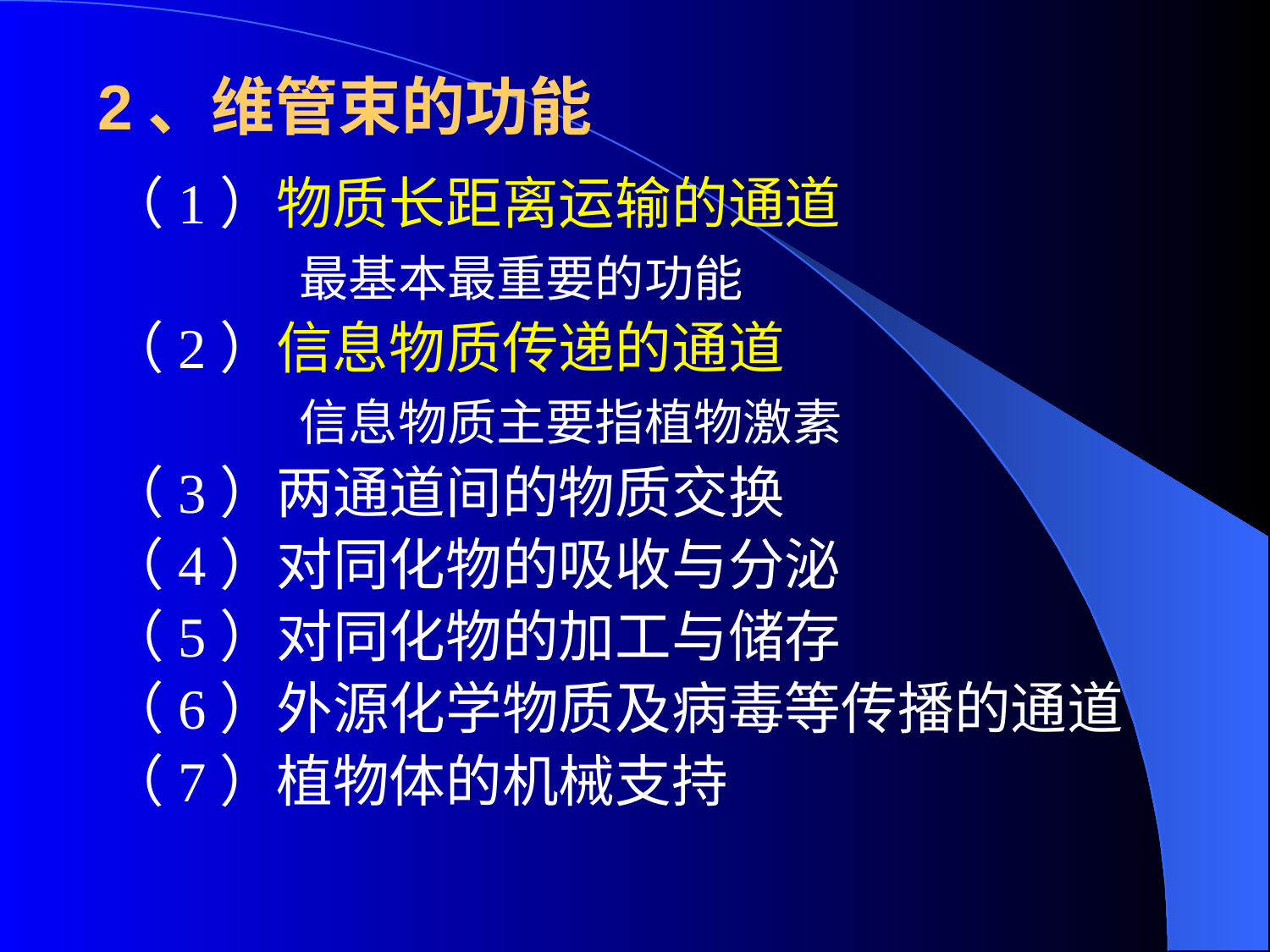

# 2、维管束的功能
（1）物质长距离运输的通道
              最基本最重要的功能
（2）信息物质传递的通道
              信息物质主要指植物激素
（3）两通道间的物质交换
（4）对同化物的吸收与分泌
（5）对同化物的加工与储存
（6）外源化学物质及病毒等传播的通道
（7）植物体的机械支持